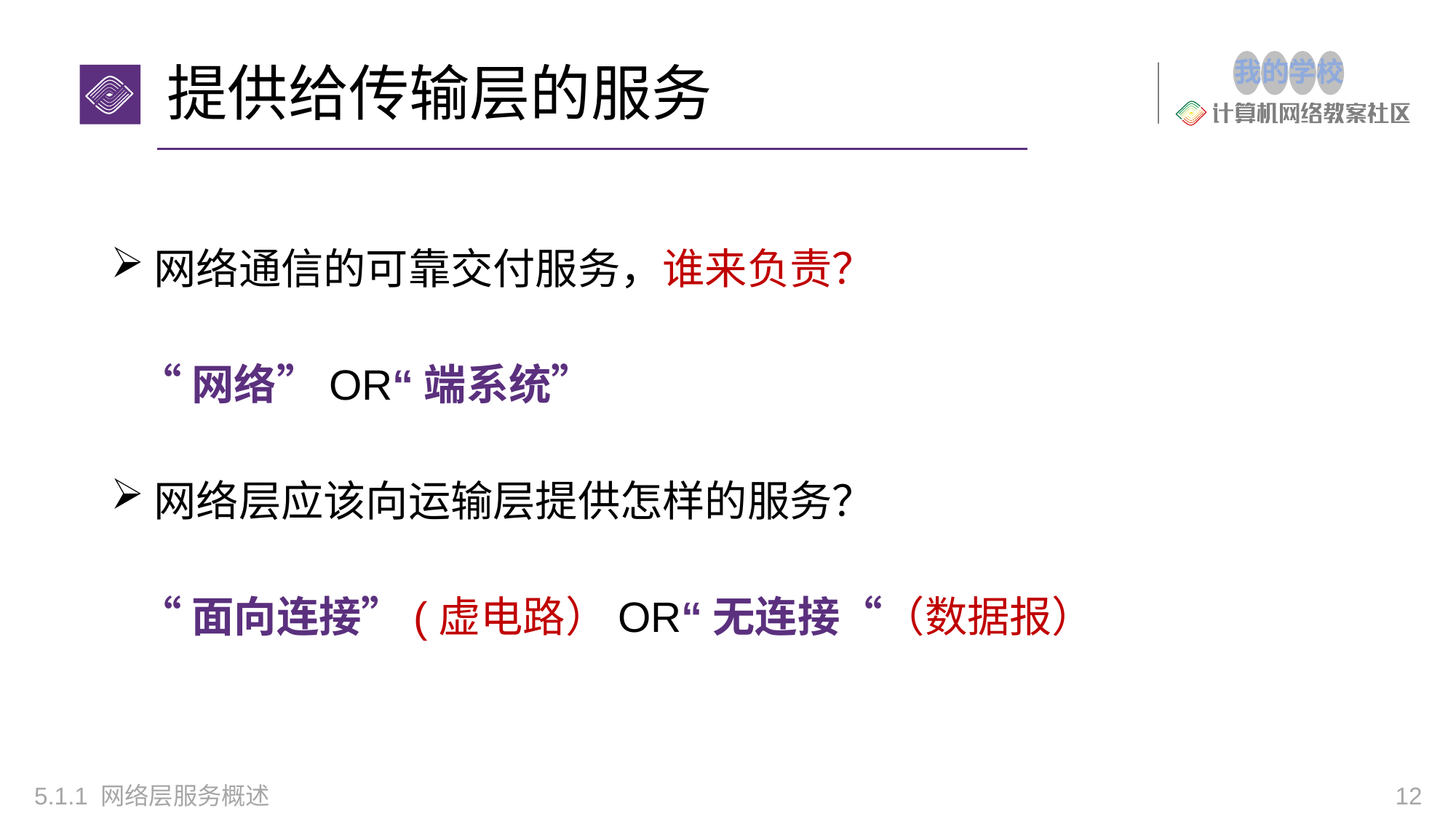

# 提供给传输层的服务
网络通信的可靠交付服务，谁来负责？
   “网络”OR“端系统”
网络层应该向运输层提供怎样的服务？
   “面向连接”(虚电路）OR“无连接“（数据报）

5.1.1 网络层服务概述
12